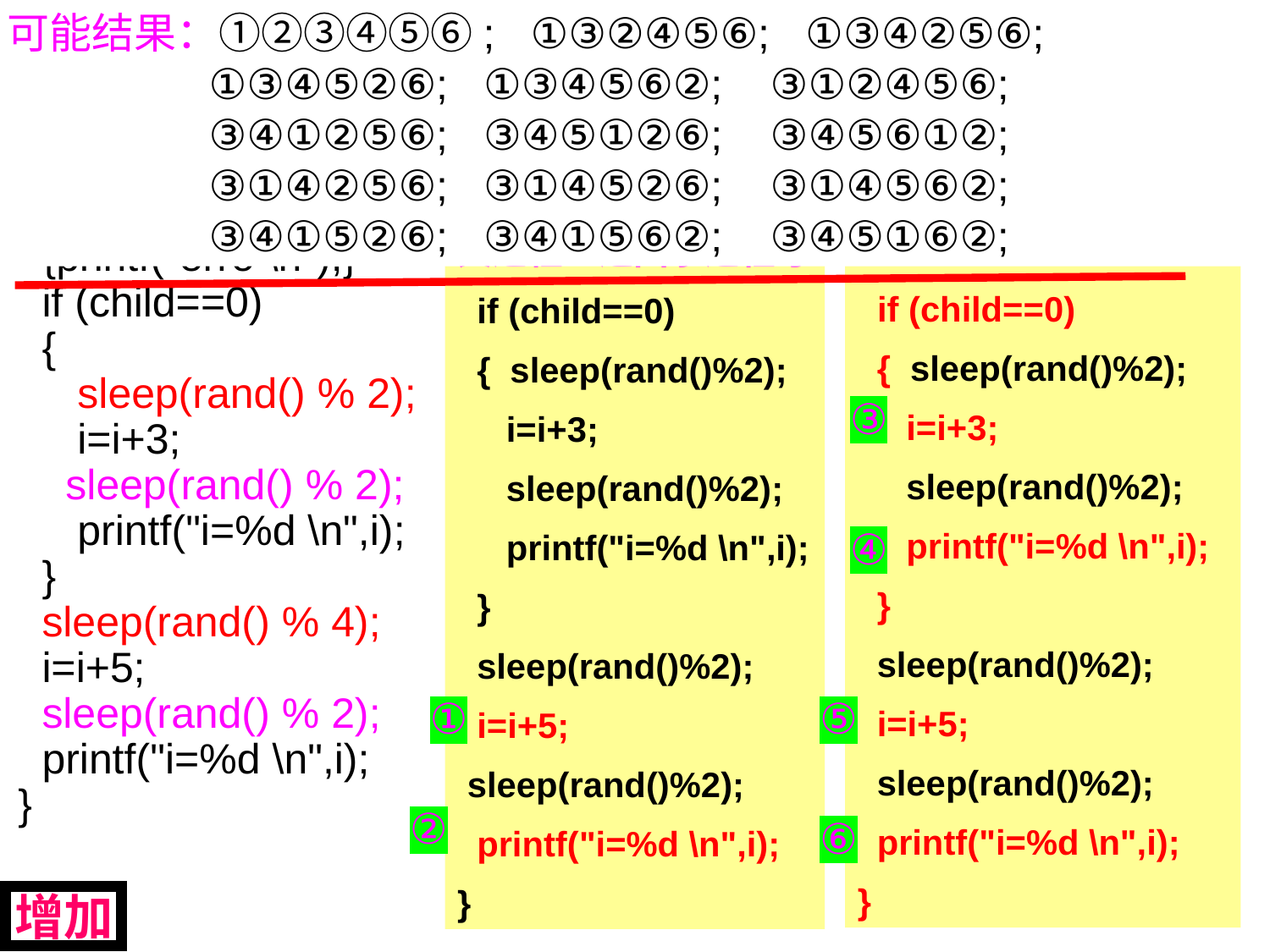

可能结果：①②③④⑤⑥;   ①③②④⑤⑥;   ①③④②⑤⑥;
                 ①③④⑤②⑥;   ①③④⑤⑥②;    ③①②④⑤⑥;
                 ③④①②⑤⑥;   ③④⑤①②⑥;    ③④⑤⑥①②;
                 ③①④②⑤⑥;   ③①④⑤②⑥;    ③①④⑤⑥②;
                 ③④①⑤②⑥;   ③④①⑤⑥②;    ③④⑤①⑥②;
main()
{
  int child, i=2;
  srand((unsigned)time(NULL));
  if ((child=fork())==-1)
  {printf("erro \n");}
  if (child==0)
  {
     sleep(rand() % 2);
     i=i+3;
    sleep(rand() % 2);
     printf("i=%d \n",i);
  }
  sleep(rand() % 4);
  i=i+5;
  sleep(rand() % 2);
  printf("i=%d \n",i);
}
问题：推导运行结果
子进程：返回0
  if (child==0)
  {  sleep(rand()%2);
     i=i+3;
     sleep(rand()%2);
     printf("i=%d \n",i);
  }
  sleep(rand()%2);
  i=i+5;
  sleep(rand()%2);
  printf("i=%d \n",i);
}
父进程：返回子进程号
  if (child==0)
  {  sleep(rand()%2);
     i=i+3;
     sleep(rand()%2);
     printf("i=%d \n",i);
  }
  sleep(rand()%2);
  i=i+5;
 sleep(rand()%2);
  printf("i=%d \n",i);
}
③
④
①
⑤
②
⑥
增加